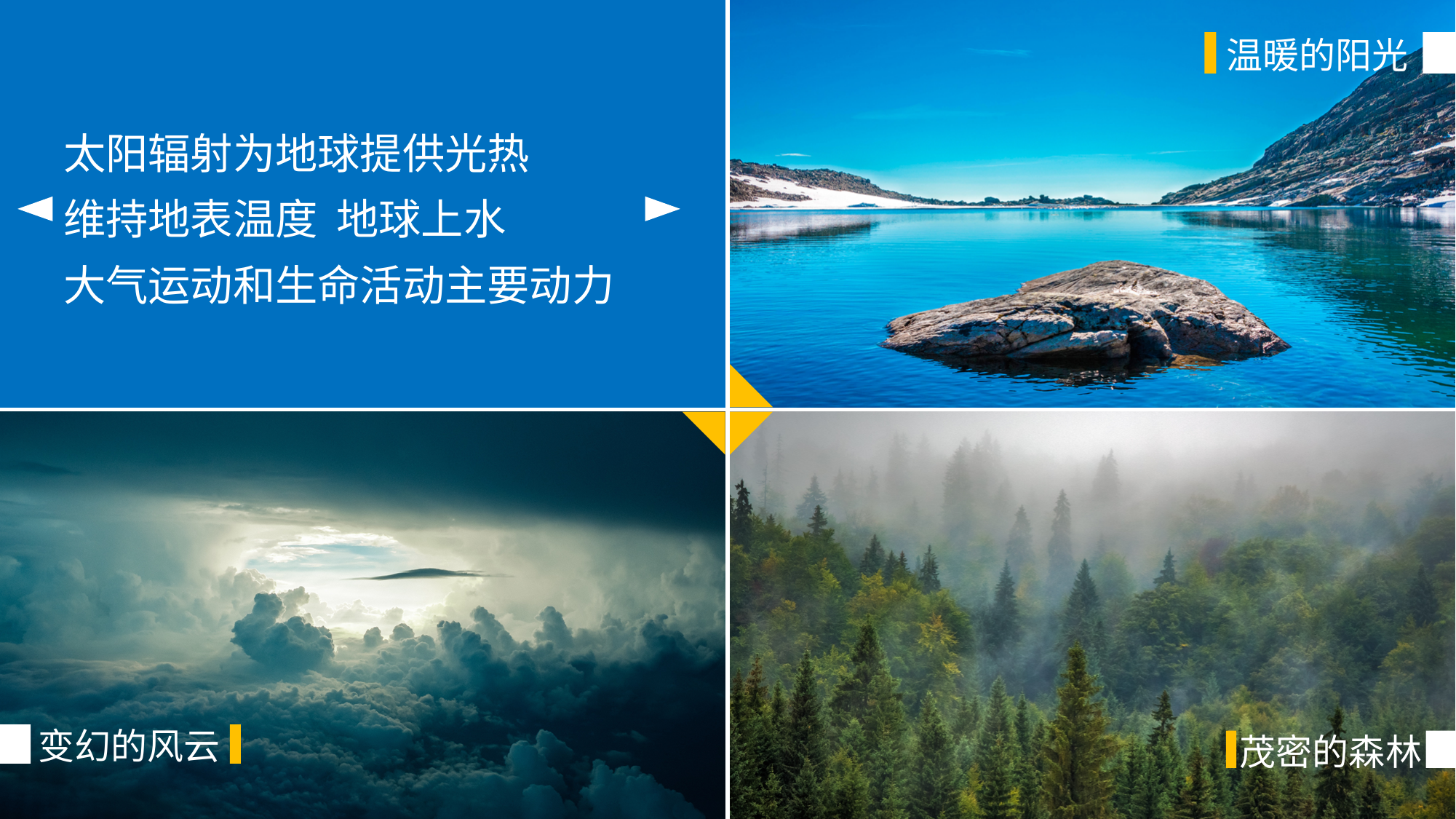

|  |  |
| --- | --- |
|  |  |
温暖的阳光

太阳辐射为地球提供光热
维持地表温度  地球上水
大气运动和生命活动主要动力

变幻的风云

茂密的森林